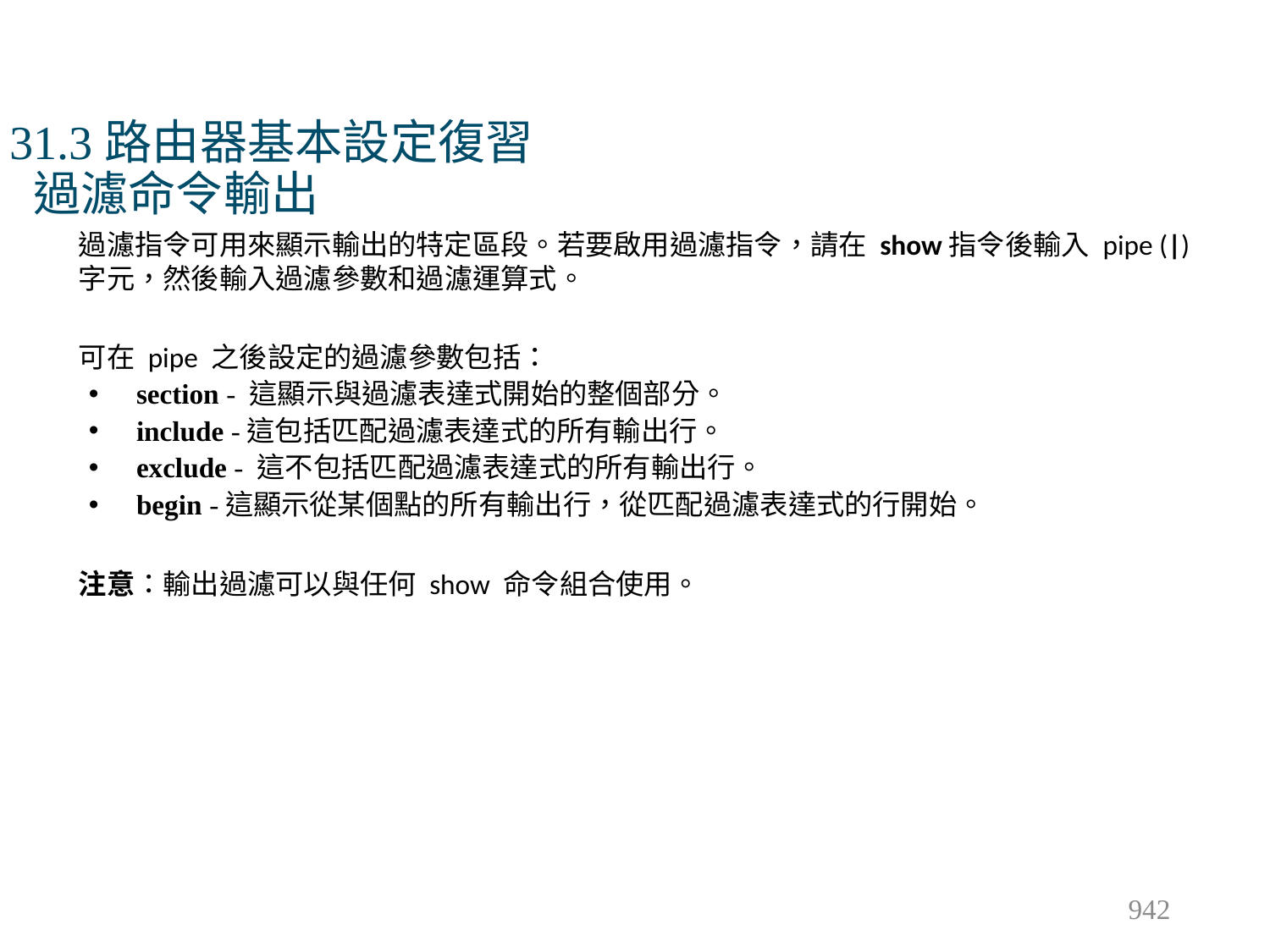

# 31.3路由器基本設定復習 過濾命令輸出
過濾指令可用來顯示輸出的特定區段。若要啟用過濾指令，請在 show指令後輸入 pipe (|) 字元，然後輸入過濾參數和過濾運算式。

可在 pipe 之後設定的過濾參數包括：
section - 這顯示與過濾表達式開始的整個部分。
include -這包括匹配過濾表達式的所有輸出行。
exclude - 這不包括匹配過濾表達式的所有輸出行。
begin -這顯示從某個點的所有輸出行，從匹配過濾表達式的行開始。

注意：輸出過濾可以與任何 show 命令組合使用。

942